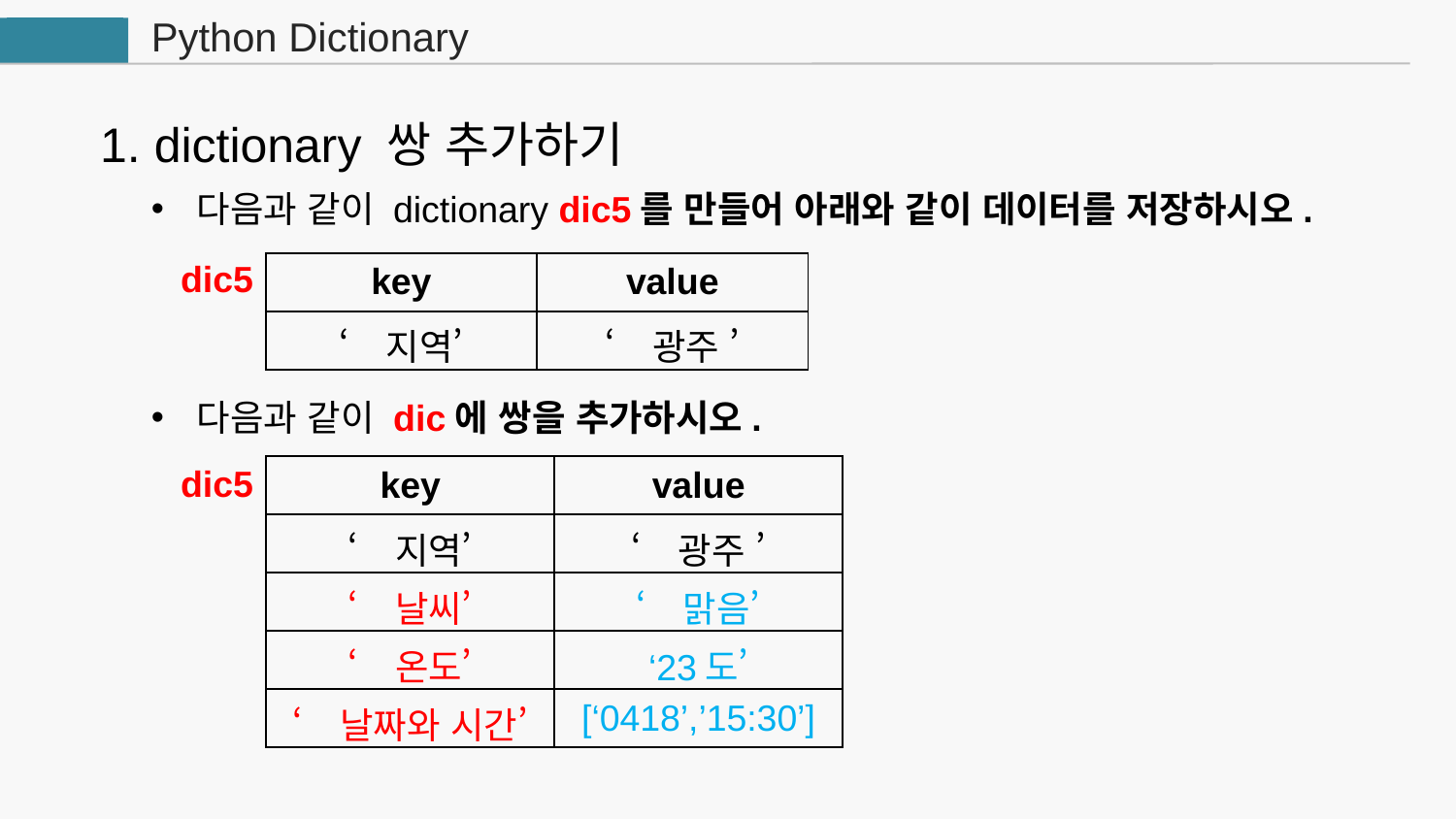

Python Dictionary

 Python

1. dictionary 쌍 추가하기
다음과 같이 dictionary dic5를 만들어 아래와 같이 데이터를 저장하시오.
dic5
| key | value |
| --- | --- |
| ‘지역’ | ‘광주 ’ |
다음과 같이 dic에 쌍을 추가하시오.
dic5
| key | value |
| --- | --- |
| ‘지역’ | ‘광주 ’ |
| ‘날씨’ | ‘맑음’ |
| ‘온도’ | ‘23도’ |
| ‘날짜와 시간’ | [‘0418’,’15:30’] |